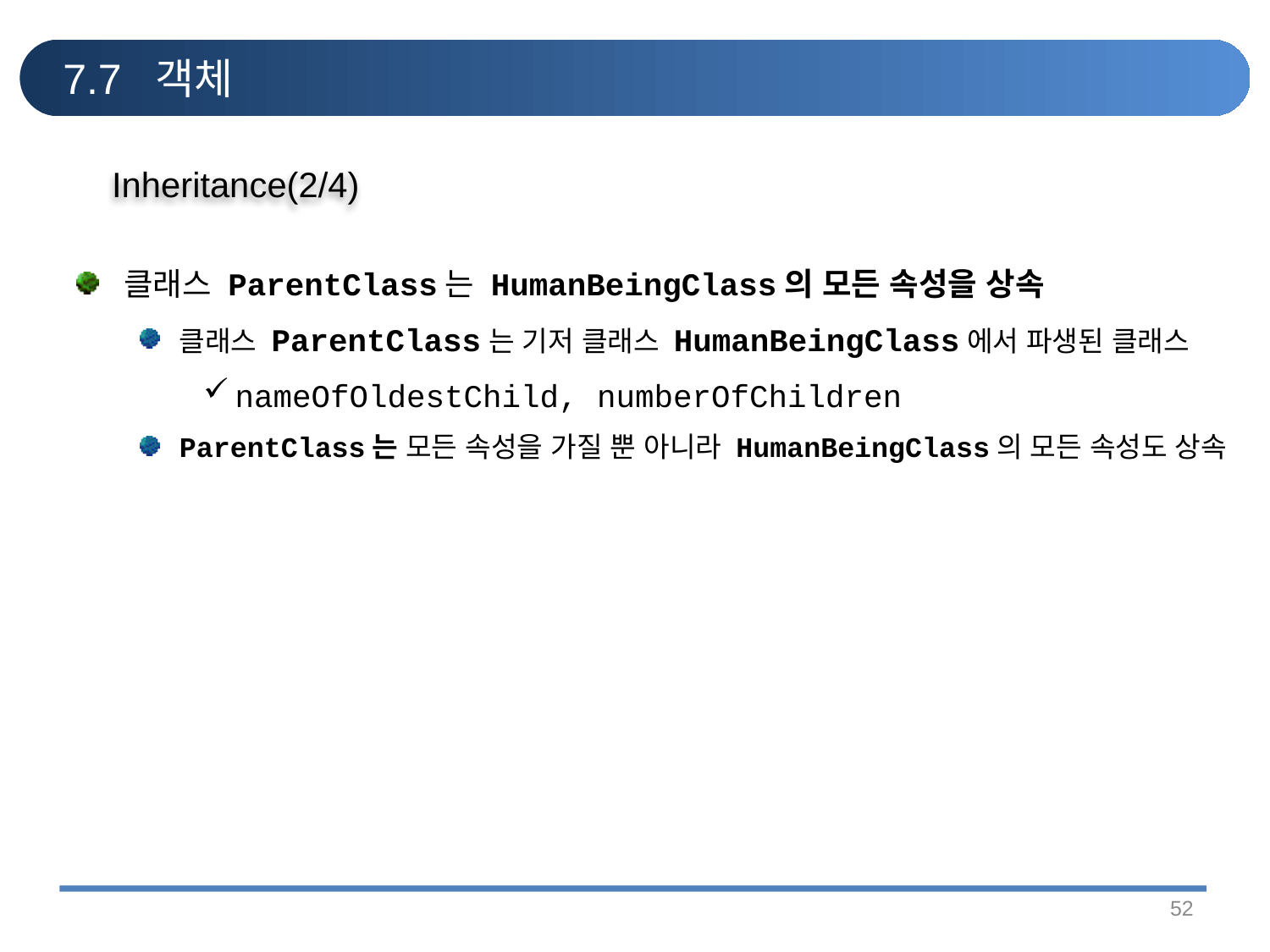

# 7.7  객체
Inheritance(2/4)
클래스 ParentClass는 HumanBeingClass의 모든 속성을 상속
클래스 ParentClass는 기저 클래스 HumanBeingClass에서 파생된 클래스
nameOfOldestChild, numberOfChildren
ParentClass는 모든 속성을 가질 뿐 아니라 HumanBeingClass의 모든 속성도 상속
52